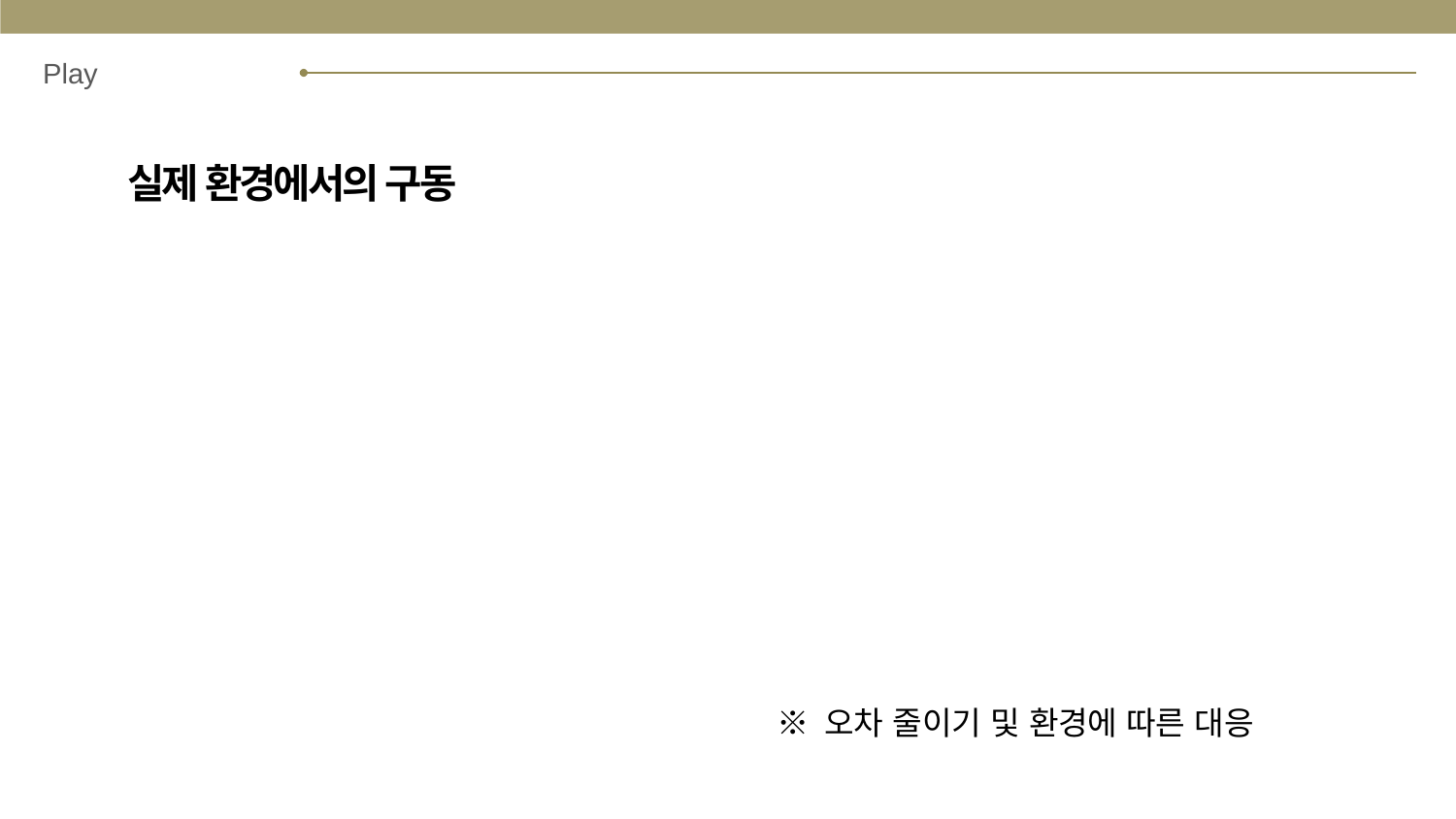

Play

실제 환경에서의 구동
※ 오차 줄이기 및 환경에 따른 대응